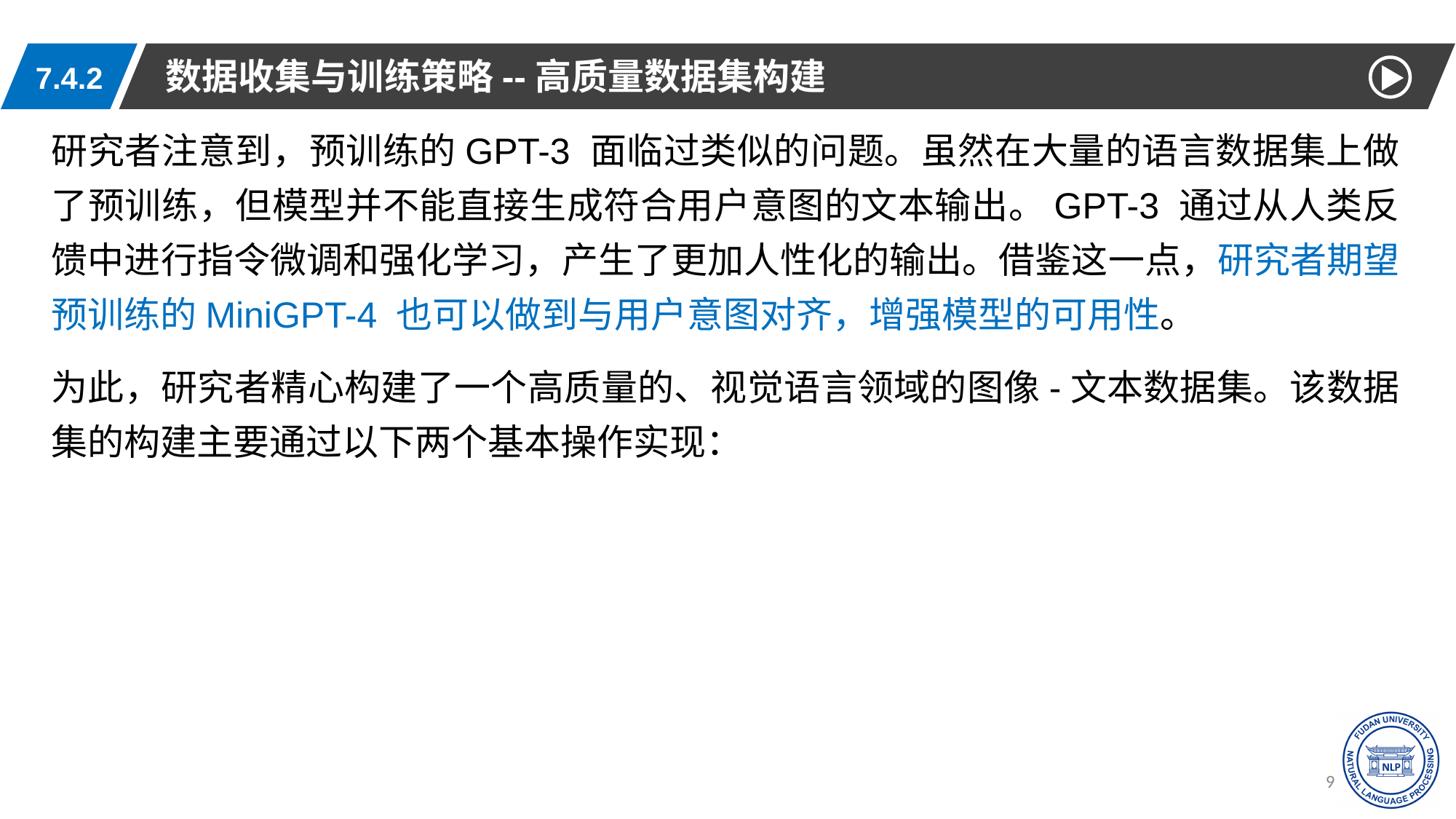

数据收集与训练策略--高质量数据集构建
7.4.2

研究者注意到，预训练的GPT-3 面临过类似的问题。虽然在大量的语言数据集上做了预训练，但模型并不能直接生成符合用户意图的文本输出。GPT-3 通过从人类反馈中进行指令微调和强化学习，产生了更加人性化的输出。借鉴这一点，研究者期望预训练的MiniGPT-4 也可以做到与用户意图对齐，增强模型的可用性。
为此，研究者精心构建了一个高质量的、视觉语言领域的图像-文本数据集。该数据集的构建主要通过以下两个基本操作实现：
96